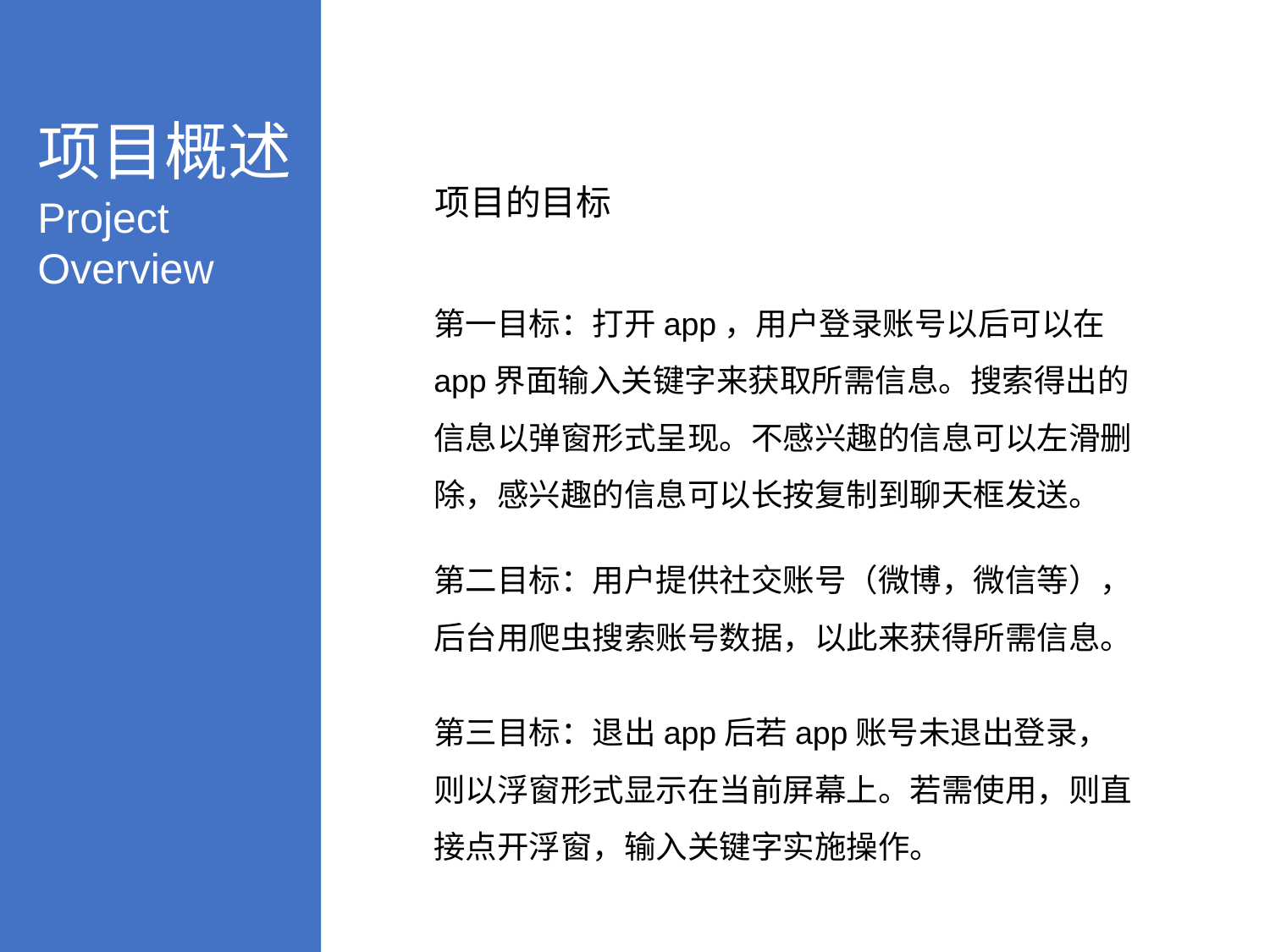

项目概述
Project Overview
项目的目标
第一目标：打开app，用户登录账号以后可以在app界面输入关键字来获取所需信息。搜索得出的信息以弹窗形式呈现。不感兴趣的信息可以左滑删除，感兴趣的信息可以长按复制到聊天框发送。
第二目标：用户提供社交账号（微博，微信等），后台用爬虫搜索账号数据，以此来获得所需信息。

第三目标：退出app后若app账号未退出登录，则以浮窗形式显示在当前屏幕上。若需使用，则直接点开浮窗，输入关键字实施操作。